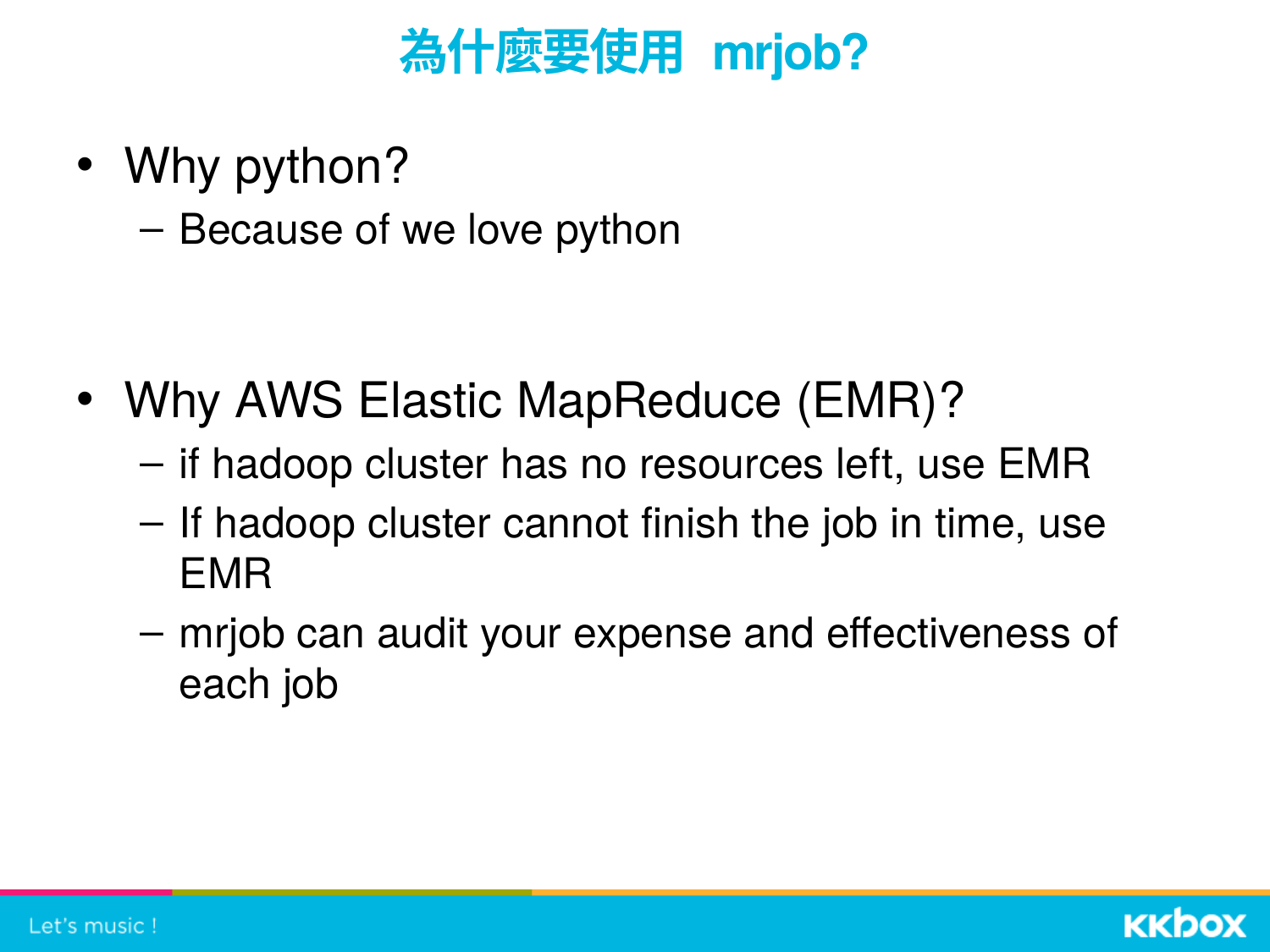

# 為什麼要使用 mrjob?
Why python?
Because of we love python

Why AWS Elastic MapReduce (EMR)?
if hadoop cluster has no resources left, use EMR
If hadoop cluster cannot finish the job in time, use EMR
mrjob can audit your expense and effectiveness of each job